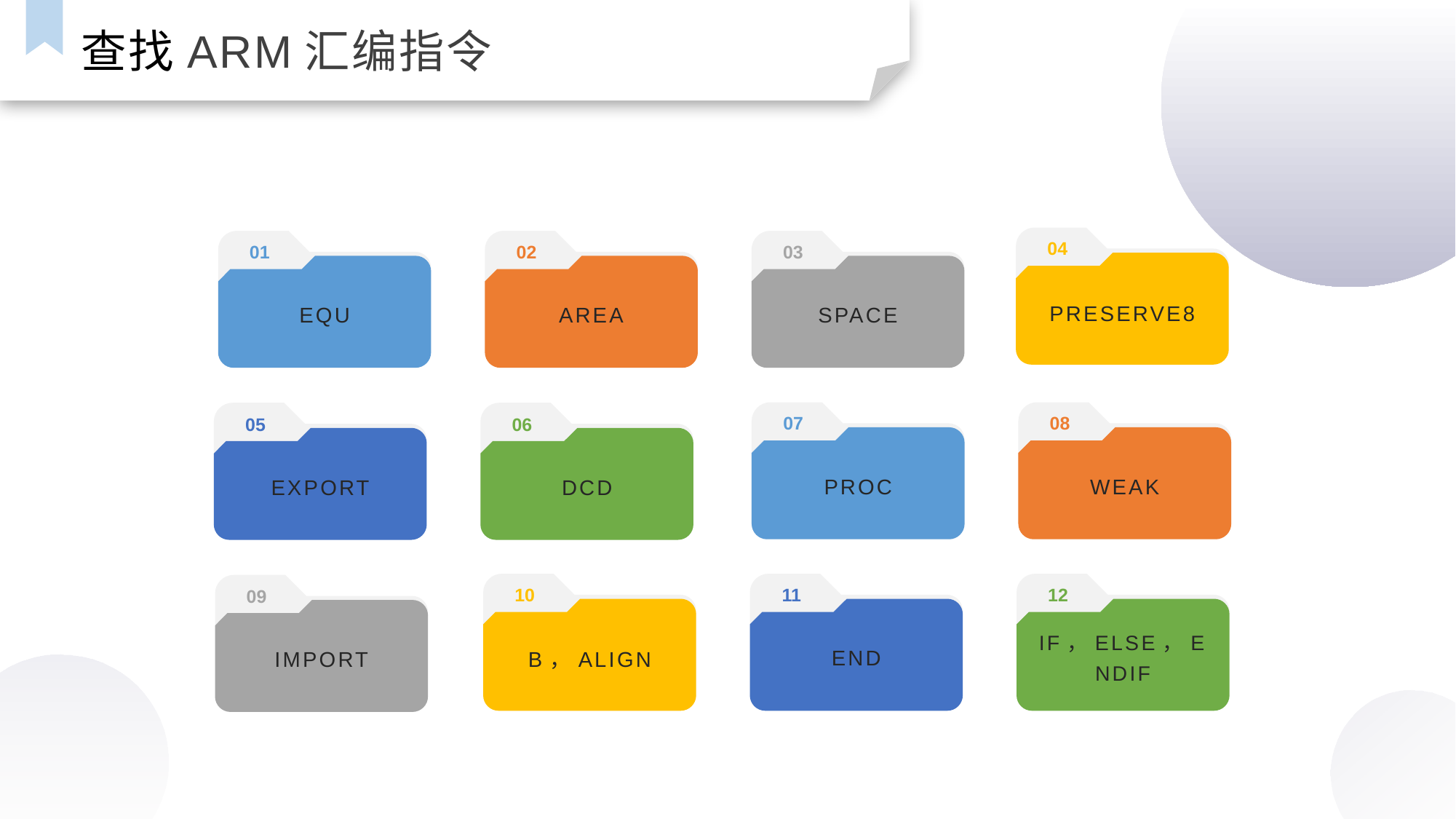

查找ARM汇编指令

04

01

02

03

PRESERVE8
EQU
AREA
SPACE

07

08

05
06

PROC
WEAK
EXPORT
DCD

10

11
12

09

IF，ELSE，ENDIF
B，ALIGN
END
IMPORT